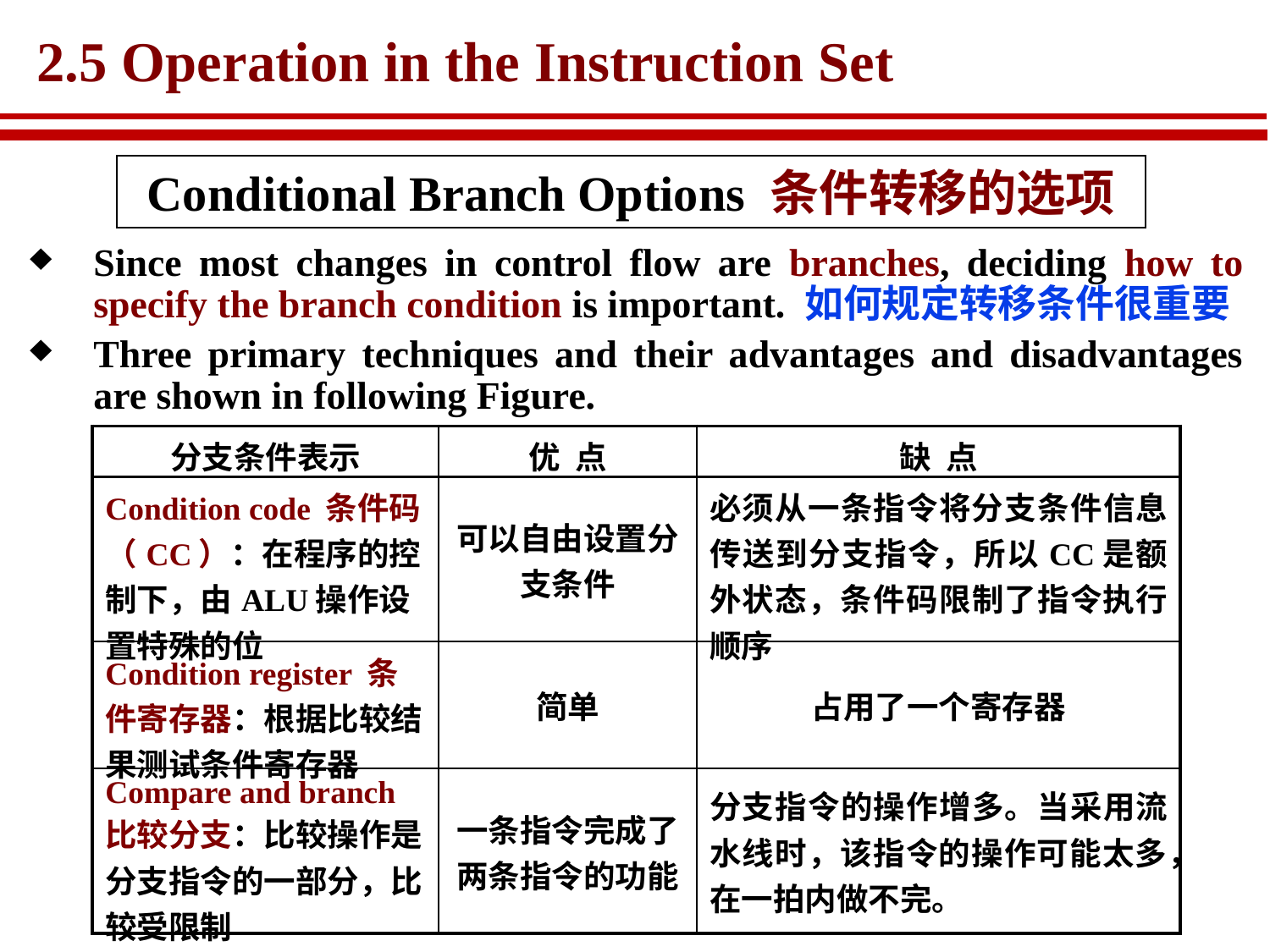

# 2.5 Operation in the Instruction Set
Conditional Branch Options 条件转移的选项
Since most changes in control flow are branches, deciding how to specify the branch condition is important. 如何规定转移条件很重要
Three primary techniques and their advantages and disadvantages are shown in following Figure.
| 分支条件表示 | 优 点 | 缺 点 |
| --- | --- | --- |
| Condition code 条件码（CC）：在程序的控制下，由ALU操作设置特殊的位 | 可以自由设置分支条件 | 必须从一条指令将分支条件信息传送到分支指令，所以CC是额外状态，条件码限制了指令执行顺序 |
| Condition register 条件寄存器：根据比较结果测试条件寄存器 | 简单 | 占用了一个寄存器 |
| Compare and branch 比较分支：比较操作是分支指令的一部分，比较受限制 | 一条指令完成了两条指令的功能 | 分支指令的操作增多。当采用流水线时，该指令的操作可能太多，在一拍内做不完。 |